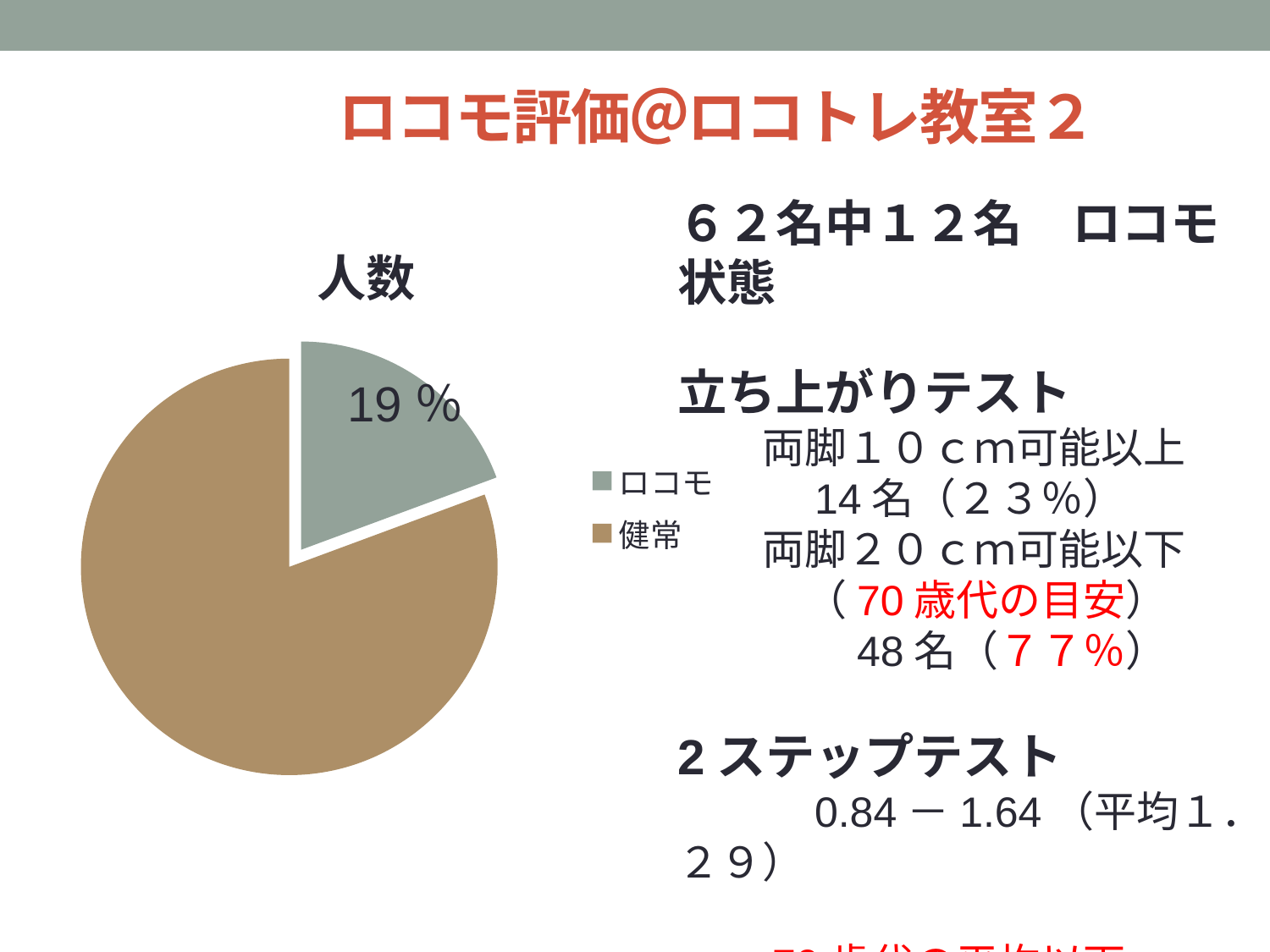

# ロコモ評価＠ロコトレ教室２
６２名中１２名　ロコモ状態

立ち上がりテスト
　　両脚１０ｃｍ可能以上
　　　14名（２３％）
　　両脚２０ｃｍ可能以下
　　　（70歳代の目安）
　　　　48名（７７％）

2ステップテスト
　　　0.84－1.64（平均１．２９）

　　70歳代の平均以下
　　　62名中3７名（６０％）

### Chart:

| Category | 人数 |
|---|---|
| ロコモ | 12.0 |
| 健常 | 50.0 |

19％